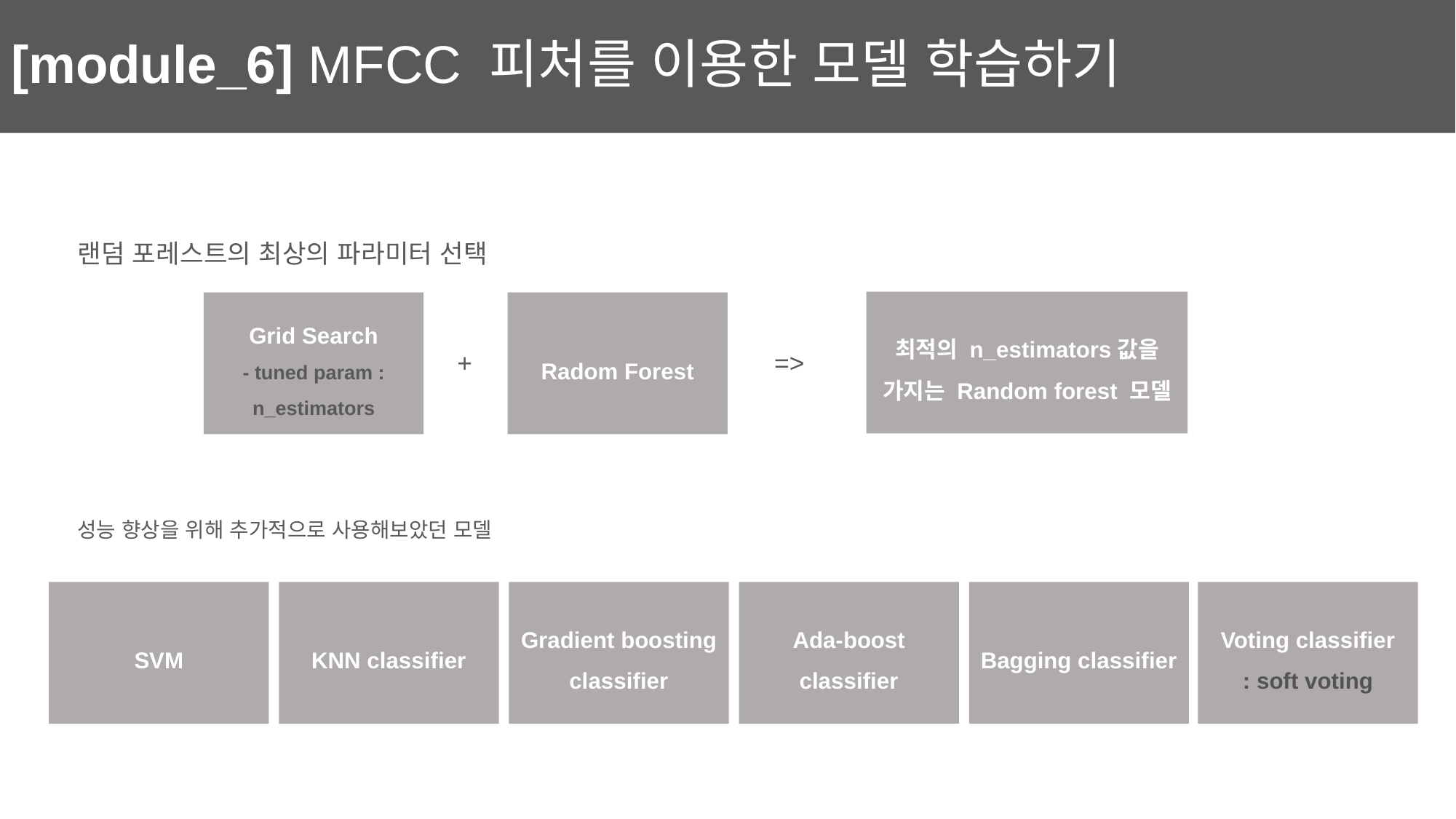

# [module_6] MFCC 피처를 이용한 모델 학습하기
랜덤 포레스트의 최상의 파라미터 선택
최적의 n_estimators값을 가지는 Random forest 모델
Grid Search
- tuned param : n_estimators
Radom Forest
+
=>
성능 향상을 위해 추가적으로 사용해보았던 모델
SVM
KNN classifier
Gradient boosting classifier
Ada-boost classifier
Bagging classifier
Voting classifier
: soft voting